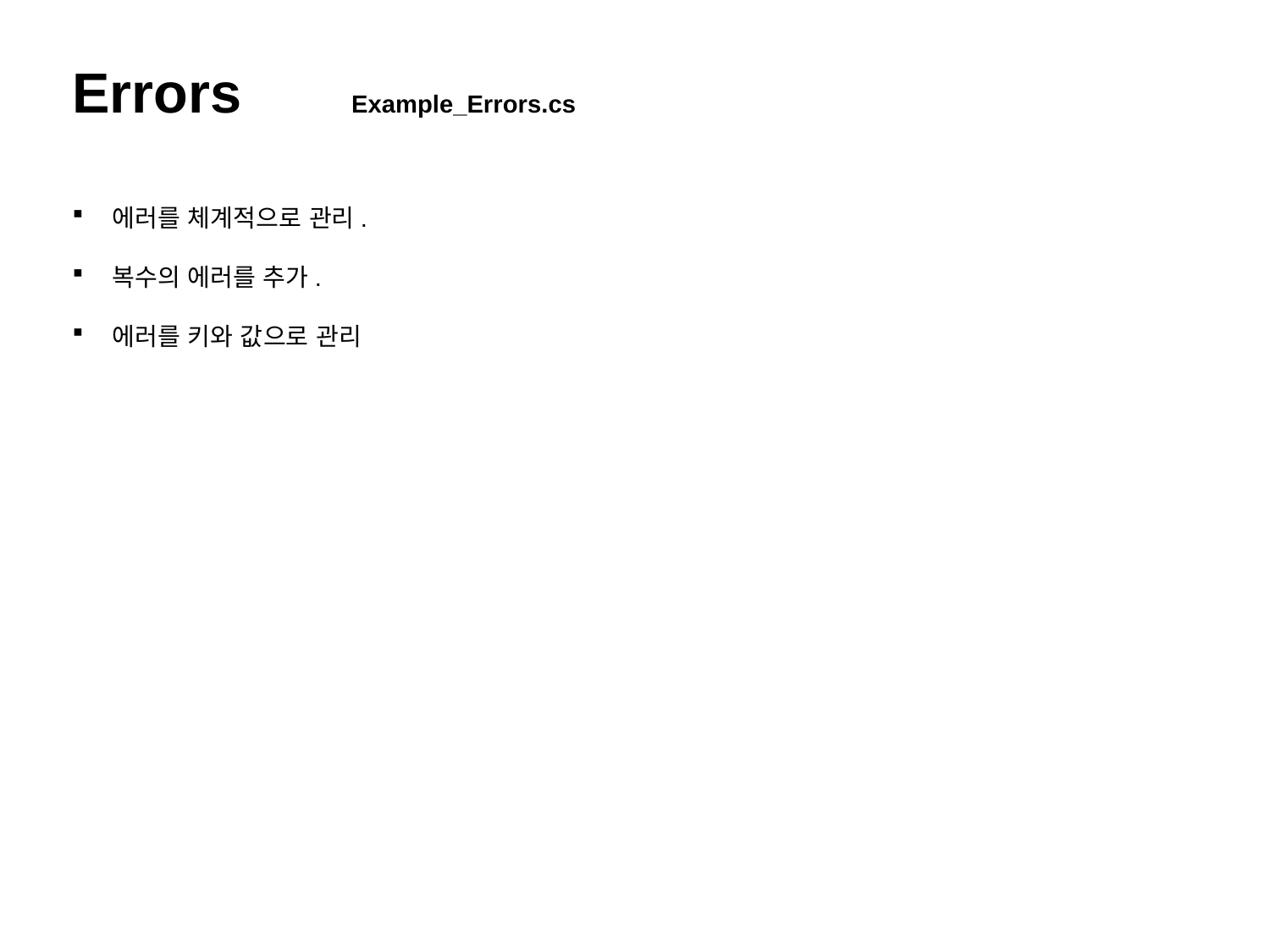

Errors       Example_Errors.cs
에러를 체계적으로 관리.
복수의 에러를 추가.
에러를 키와 값으로 관리